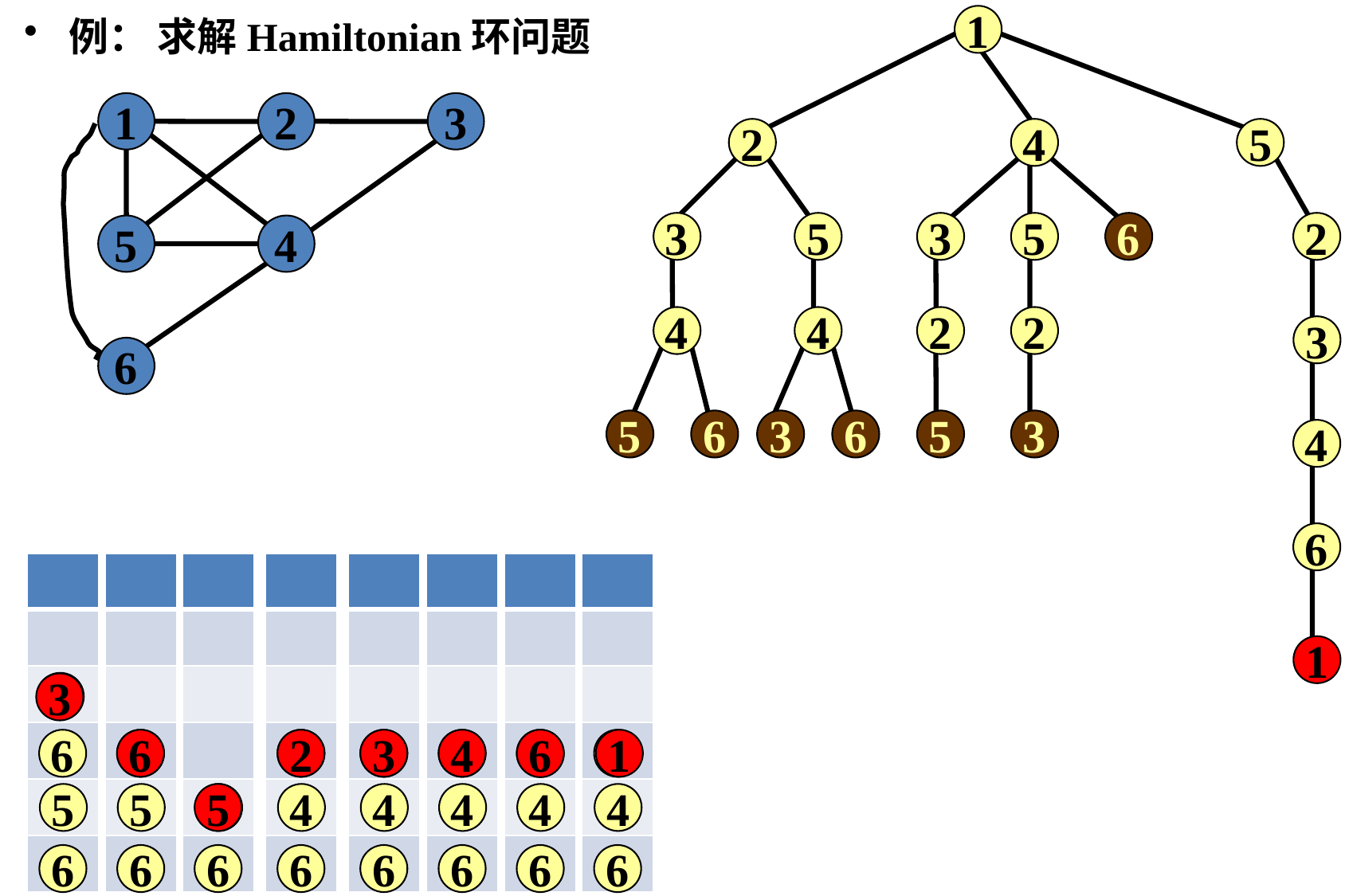

例： 求解Hamiltonian环问题
1

1
2
3

5
4

6
2
4
5

3
5
3
5
6
2

4
4
2
2
3

5
6
3
6
5
3
4

6
|  |
| --- |
|  |
|  |
|  |
|  |
|  |
|  |
| --- |
|  |
|  |
|  |
|  |
|  |
|  |
| --- |
|  |
|  |
|  |
|  |
|  |
|  |
| --- |
|  |
|  |
|  |
|  |
|  |
|  |
| --- |
|  |
|  |
|  |
|  |
|  |
|  |
| --- |
|  |
|  |
|  |
|  |
|  |
|  |
| --- |
|  |
|  |
|  |
|  |
|  |
|  |
| --- |
|  |
|  |
|  |
|  |
|  |

1
3
3
6
6
6
2
2
3
3
4
4
6
6
1
1
5
5
5
5
4
4
4
4
4
6
6
6
6
6
6
6
6